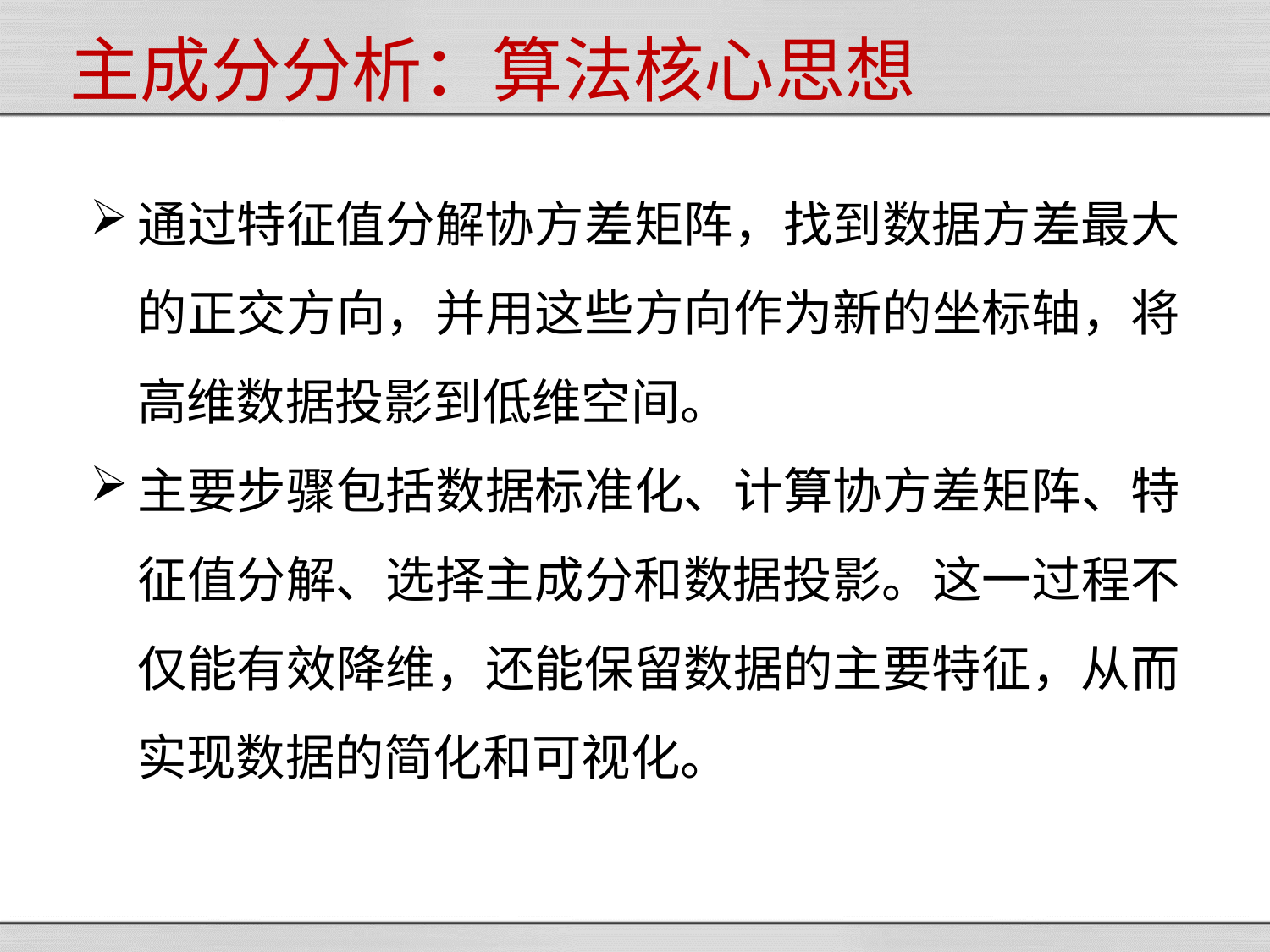

主成分分析：算法核心思想
通过特征值分解协方差矩阵，找到数据方差最大的正交方向，并用这些方向作为新的坐标轴，将高维数据投影到低维空间。
主要步骤包括数据标准化、计算协方差矩阵、特征值分解、选择主成分和数据投影。这一过程不仅能有效降维，还能保留数据的主要特征，从而实现数据的简化和可视化。